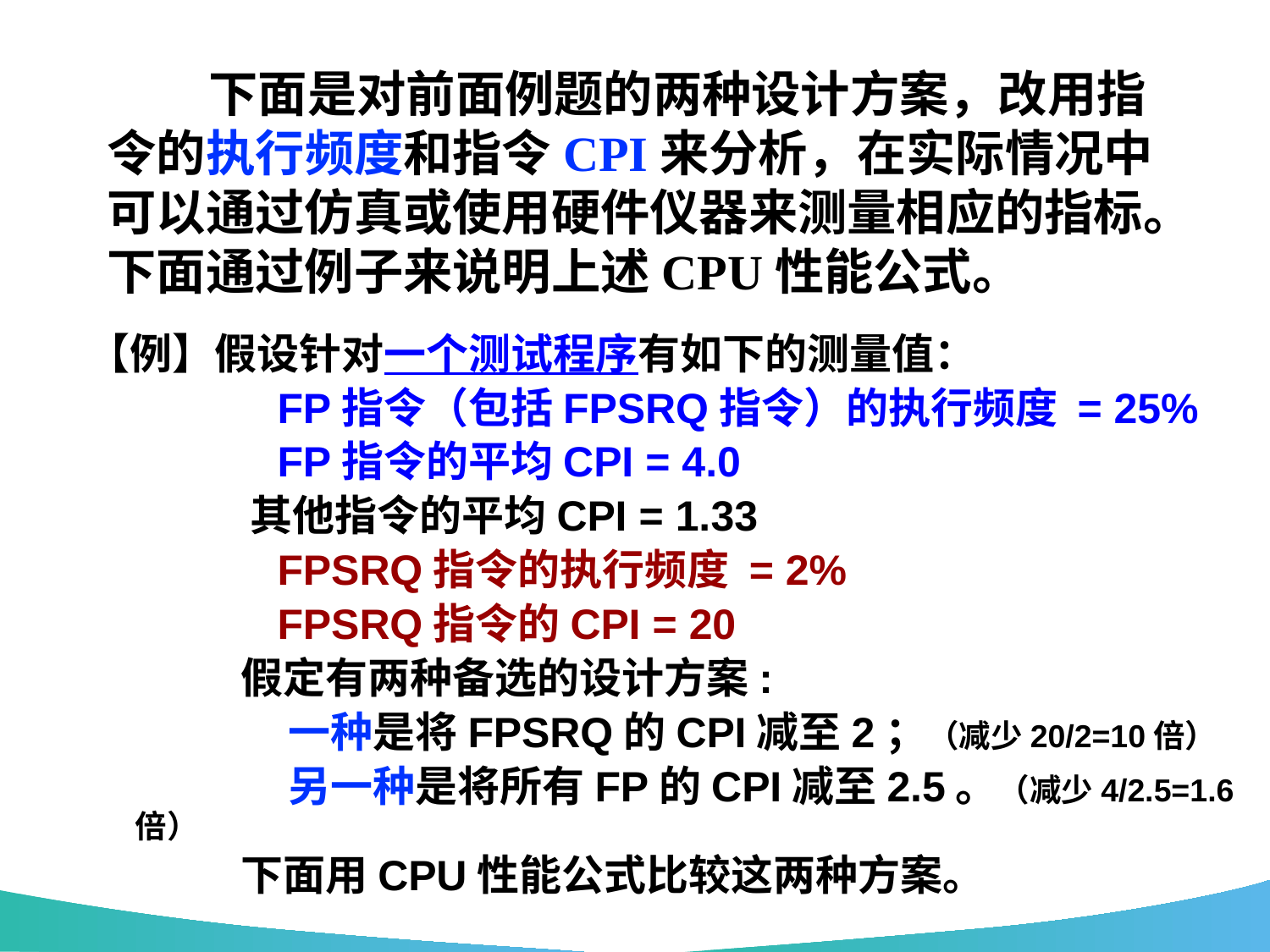

下面是对前面例题的两种设计方案，改用指令的执行频度和指令CPI来分析，在实际情况中可以通过仿真或使用硬件仪器来测量相应的指标。下面通过例子来说明上述CPU性能公式。
【例】假设针对一个测试程序有如下的测量值：
                FP指令（包括FPSRQ指令）的执行频度 = 25%
                FP指令的平均CPI = 4.0
                其他指令的平均CPI = 1.33
                FPSRQ指令的执行频度 = 2%
                FPSRQ指令的CPI = 20
               假定有两种备选的设计方案:
                    一种是将FPSRQ的CPI减至2；（减少20/2=10倍）
                    另一种是将所有FP的CPI减至2.5。（减少4/2.5=1.6倍）
               下面用CPU性能公式比较这两种方案。